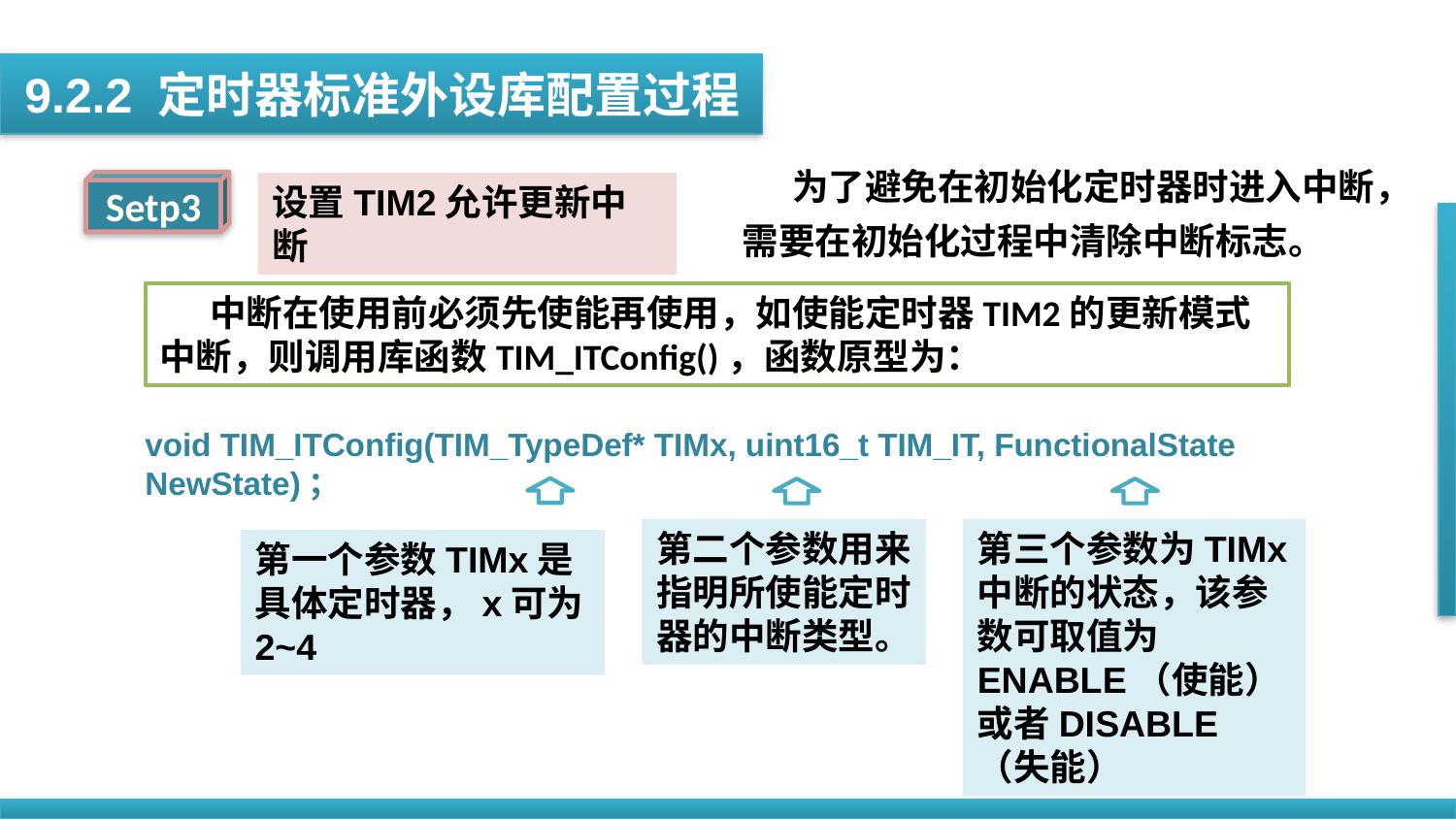

9.2.2 定时器标准外设库配置过程
     为了避免在初始化定时器时进入中断，需要在初始化过程中清除中断标志。
Setp3
设置TIM2允许更新中断
     中断在使用前必须先使能再使用，如使能定时器TIM2的更新模式中断，则调用库函数TIM_ITConfig()，函数原型为：
void TIM_ITConfig(TIM_TypeDef* TIMx, uint16_t TIM_IT, FunctionalState NewState)；

第二个参数用来指明所使能定时器的中断类型。
第三个参数为TIMx中断的状态，该参数可取值为ENABLE（使能）或者DISABLE（失能）
第一个参数TIMx是具体定时器，x可为2~4